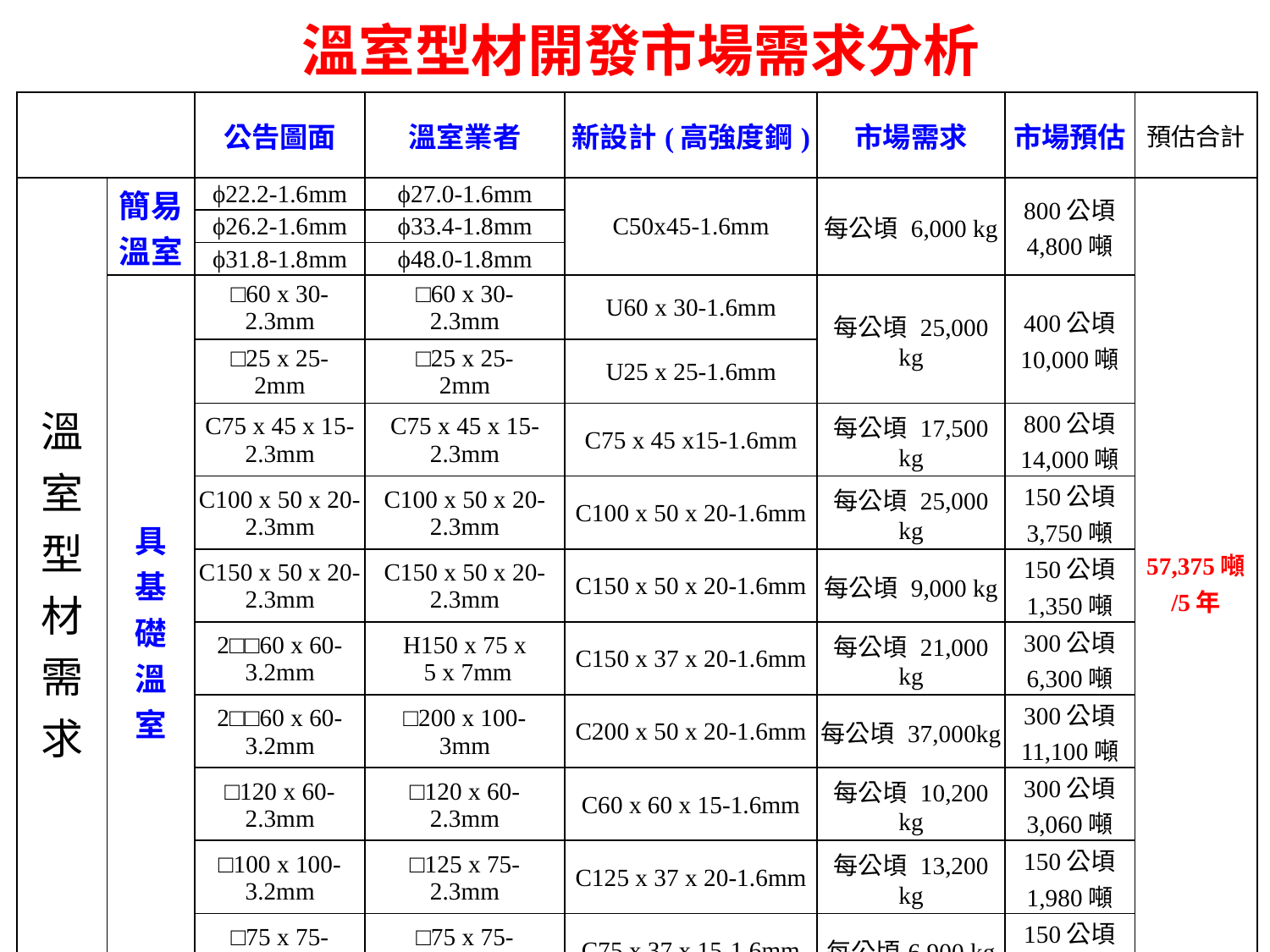

# 溫室型材開發市場需求分析
|  |  | 公告圖面 | 溫室業者 | 新設計(高強度鋼) | 市場需求 | 市場預估 | 預估合計 |
| --- | --- | --- | --- | --- | --- | --- | --- |
| 溫 室 型 材 需 求 | 簡易 溫室 | ϕ22.2-1.6mm | ϕ27.0-1.6mm | C50x45-1.6mm | 每公頃 6,000 kg | 800公頃 4,800噸 | 57,375噸 /5年 |
|  |  | ϕ26.2-1.6mm | ϕ33.4-1.8mm |  |  |  |  |
|  |  | ϕ31.8-1.8mm | ϕ48.0-1.8mm |  |  |  |  |
|  | 具 基 礎 溫 室 | □60 x 30-2.3mm | □60 x 30- 2.3mm | U60 x 30-1.6mm | 每公頃 25,000 kg | 400公頃 10,000噸 |  |
|  |  | □25 x 25- 2mm | □25 x 25- 2mm | U25 x 25-1.6mm |  |  |  |
|  |  | C75 x 45 x 15-2.3mm | C75 x 45 x 15-2.3mm | C75 x 45 x15-1.6mm | 每公頃 17,500 kg | 800公頃 14,000噸 |  |
|  |  | C100 x 50 x 20-2.3mm | C100 x 50 x 20-2.3mm | C100 x 50 x 20-1.6mm | 每公頃 25,000 kg | 150公頃 3,750噸 |  |
|  |  | C150 x 50 x 20-2.3mm | C150 x 50 x 20-2.3mm | C150 x 50 x 20-1.6mm | 每公頃 9,000 kg | 150公頃 1,350噸 |  |
|  |  | 2□□60 x 60-3.2mm | H150 x 75 x 5 x 7mm | C150 x 37 x 20-1.6mm | 每公頃 21,000 kg | 300公頃 6,300噸 |  |
|  |  | 2□□60 x 60-3.2mm | □200 x 100- 3mm | C200 x 50 x 20-1.6mm | 每公頃 37,000kg | 300公頃 11,100噸 |  |
|  |  | □120 x 60-2.3mm | □120 x 60- 2.3mm | C60 x 60 x 15-1.6mm | 每公頃 10,200 kg | 300公頃 3,060噸 |  |
|  |  | □100 x 100-3.2mm | □125 x 75- 2.3mm | C125 x 37 x 20-1.6mm | 每公頃 13,200 kg | 150公頃 1,980噸 |  |
|  |  | □75 x 75-2.0mm | □75 x 75- 2.0mm | C75 x 37 x 15-1.6mm | 每公頃6,900 kg | 150公頃 1,035噸 |  |